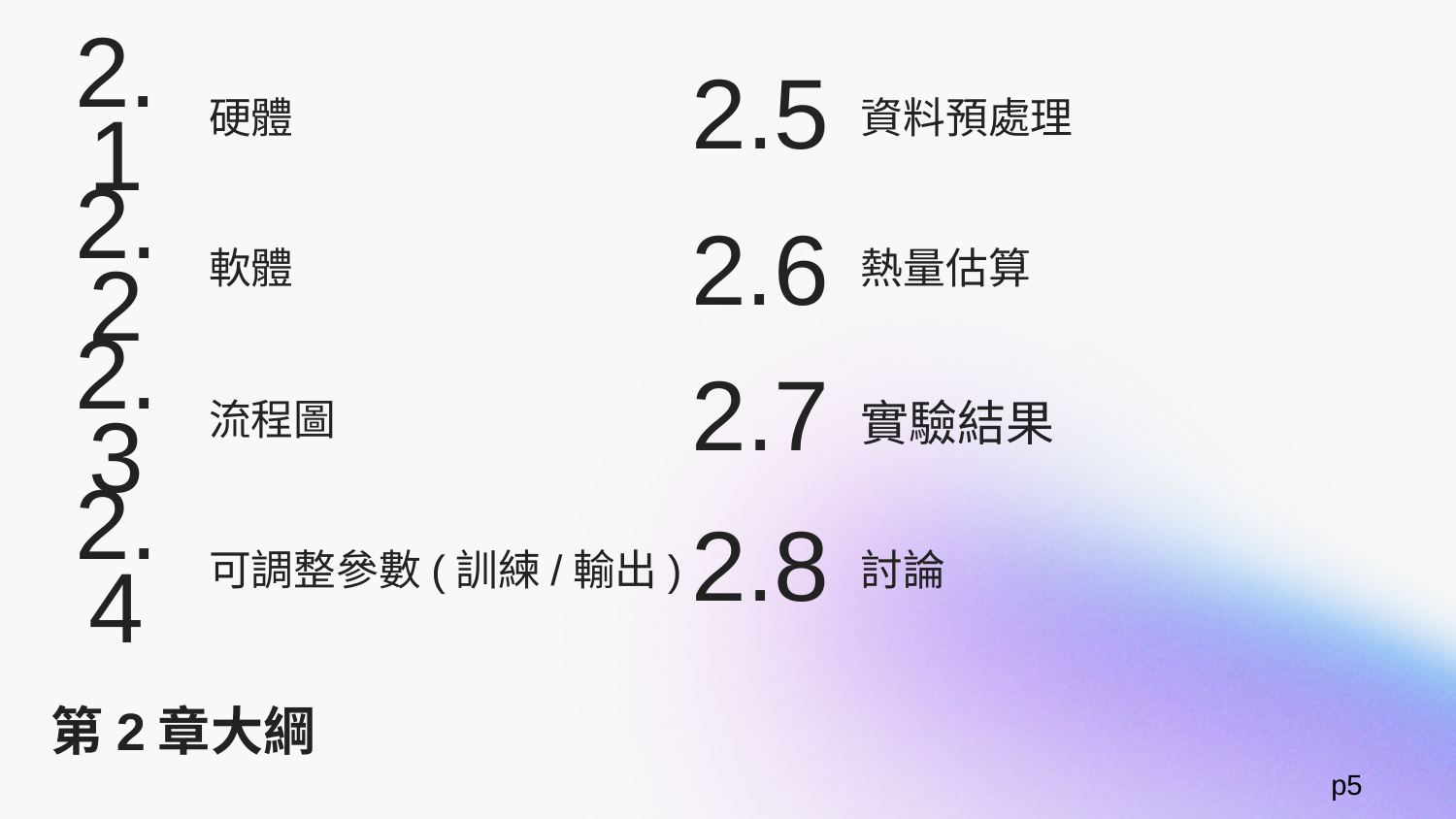

硬體
資料預處理
2.1
2.5
軟體
熱量估算
2.2
2.6
流程圖
實驗結果
2.3
2.7
可調整參數(訓練/輸出)
討論
# 2.4
2.8
第2章大綱
p5